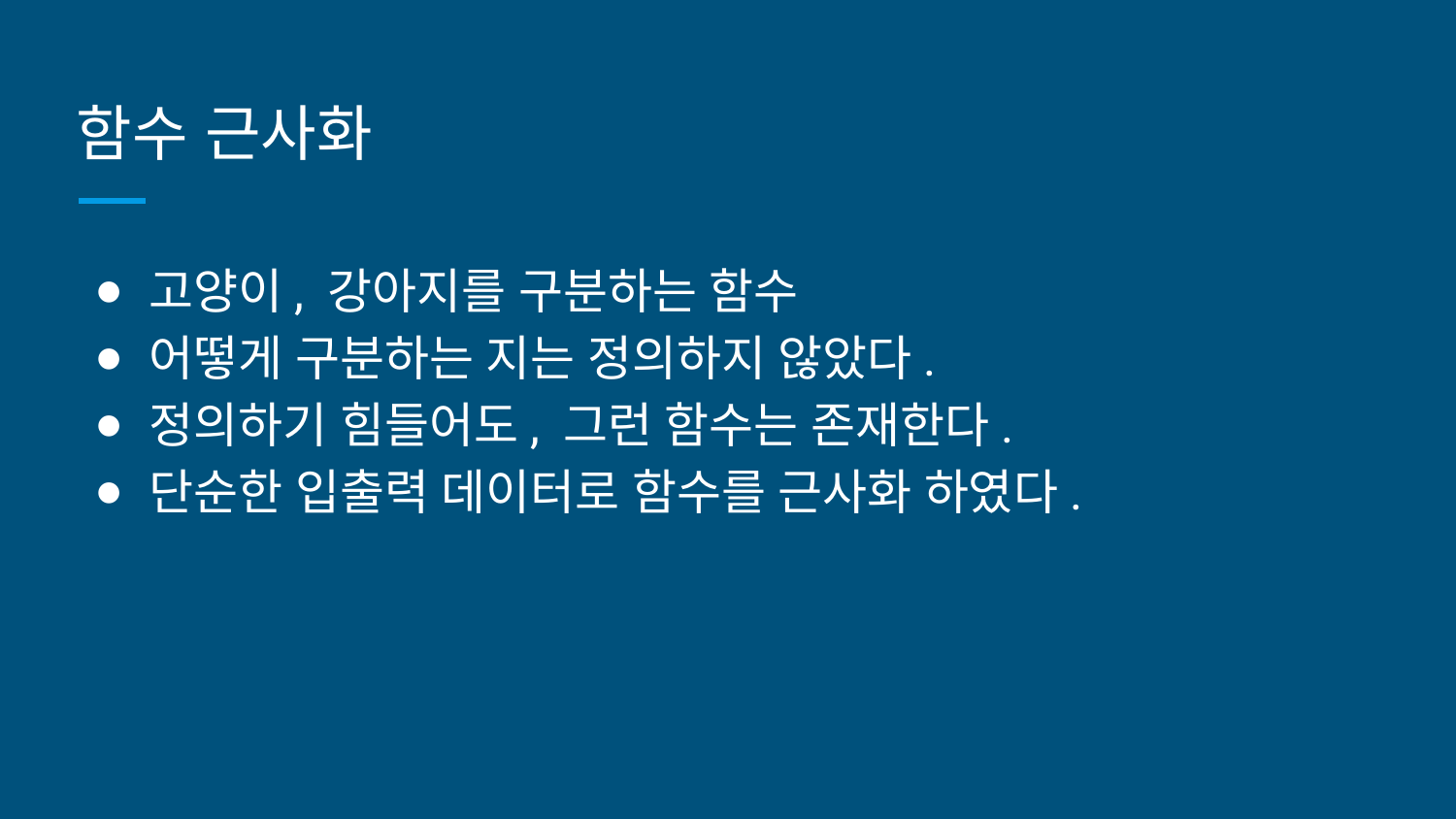

# 함수 근사화
고양이, 강아지를 구분하는 함수
어떻게 구분하는 지는 정의하지 않았다.
정의하기 힘들어도, 그런 함수는 존재한다.
단순한 입출력 데이터로 함수를 근사화 하였다.